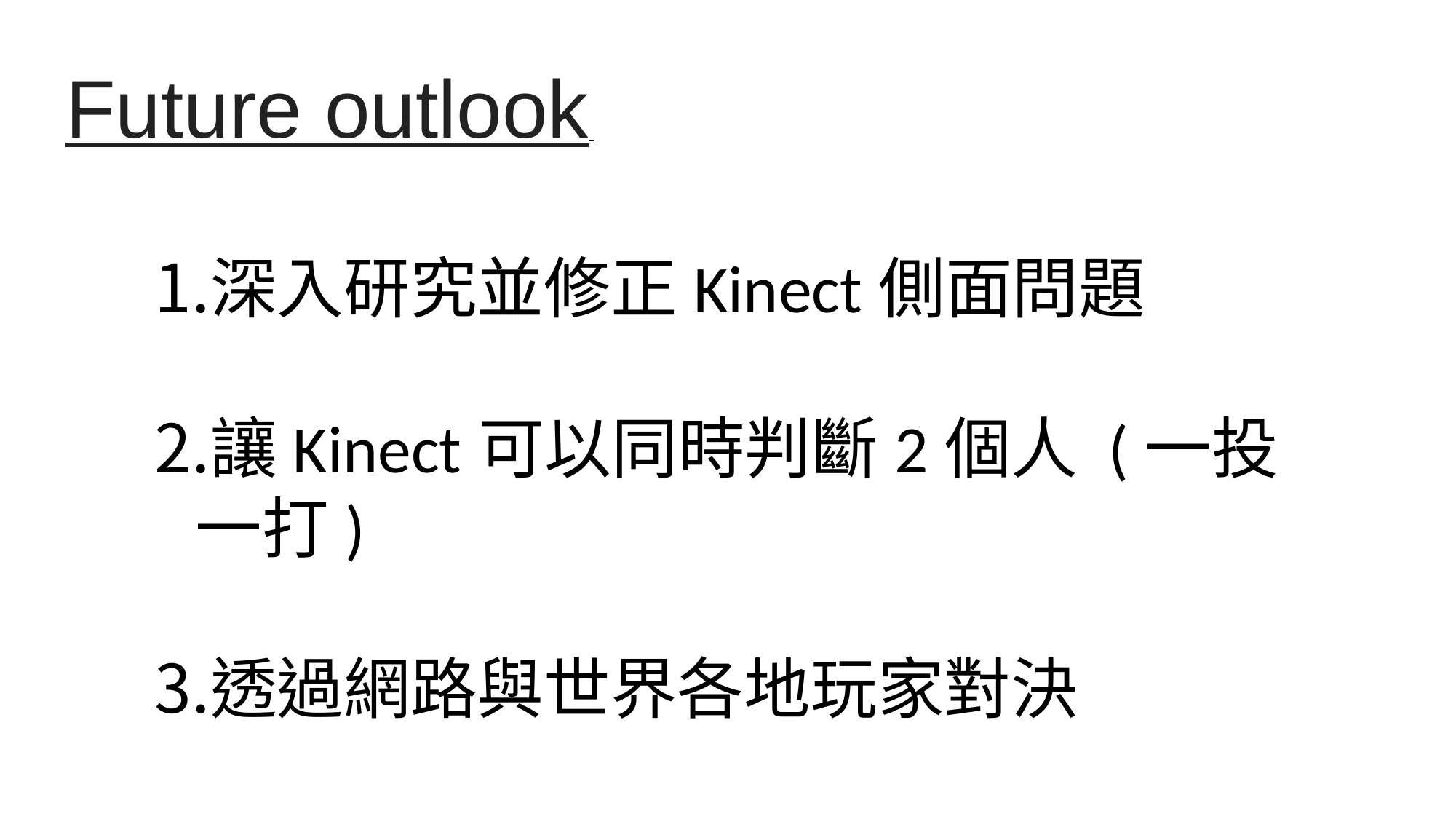

Future outlook
深入研究並修正Kinect側面問題

讓Kinect可以同時判斷2個人 (一投一打)

透過網路與世界各地玩家對決